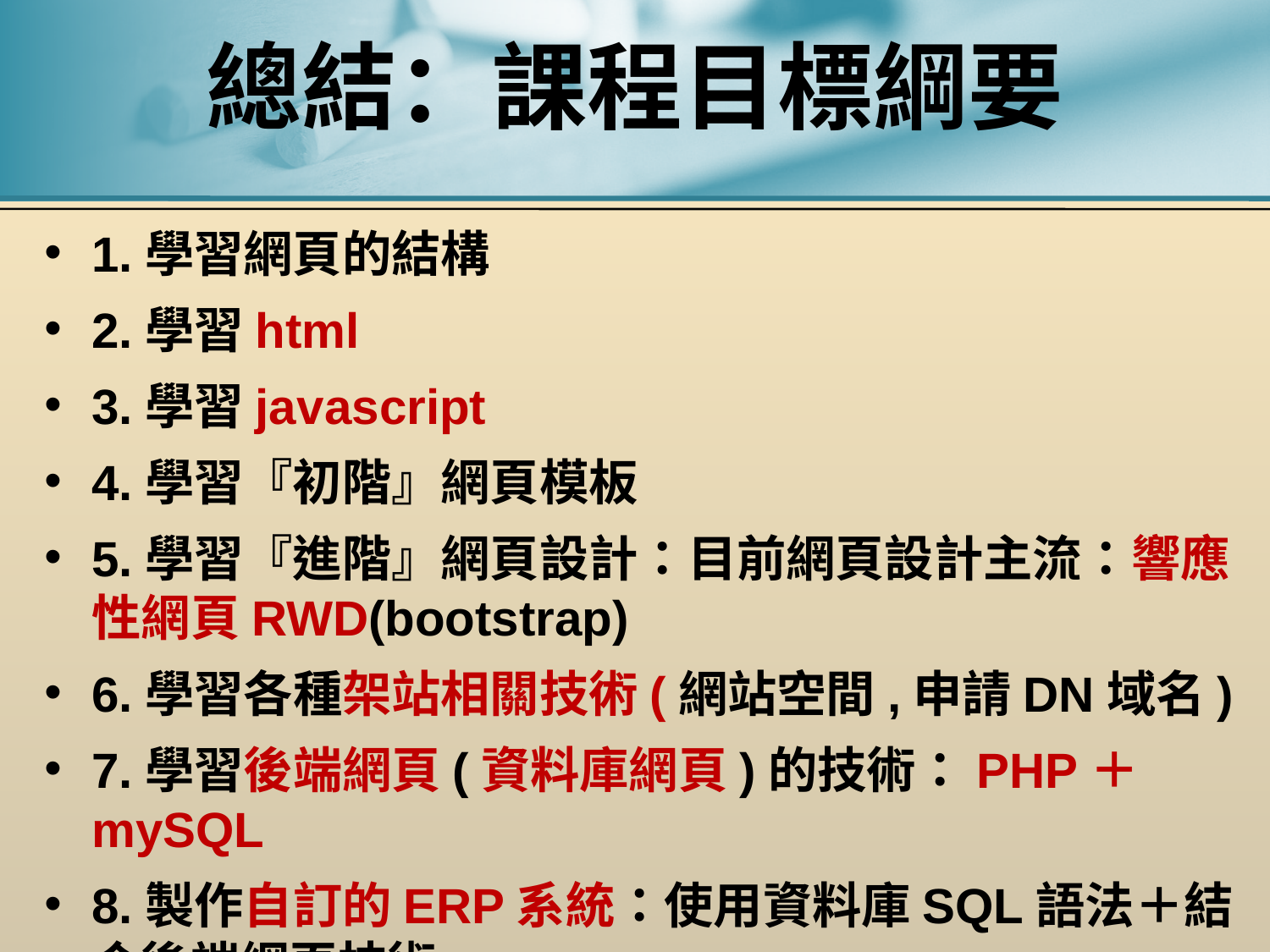

# 總結：課程目標綱要
1.學習網頁的結構
2.學習html
3.學習javascript
4.學習『初階』網頁模板
5.學習『進階』網頁設計：目前網頁設計主流：響應性網頁RWD(bootstrap)
6.學習各種架站相關技術(網站空間,申請DN域名)
7.學習後端網頁(資料庫網頁)的技術：PHP＋mySQL
8.製作自訂的ERP系統：使用資料庫SQL語法＋結合後端網頁技術